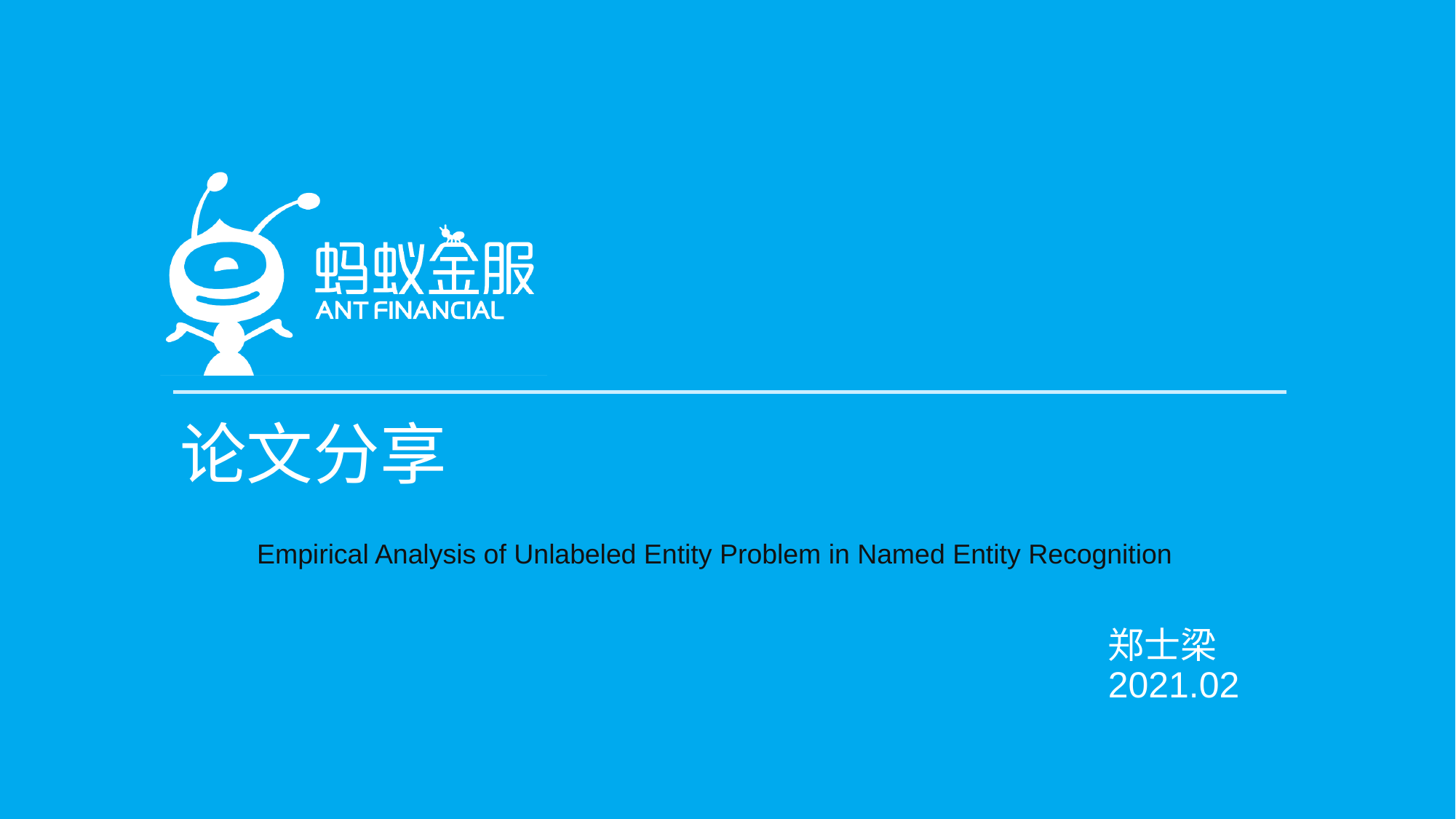

# 论文分享
Empirical Analysis of Unlabeled Entity Problem in Named Entity Recognition
郑士梁
2021.02